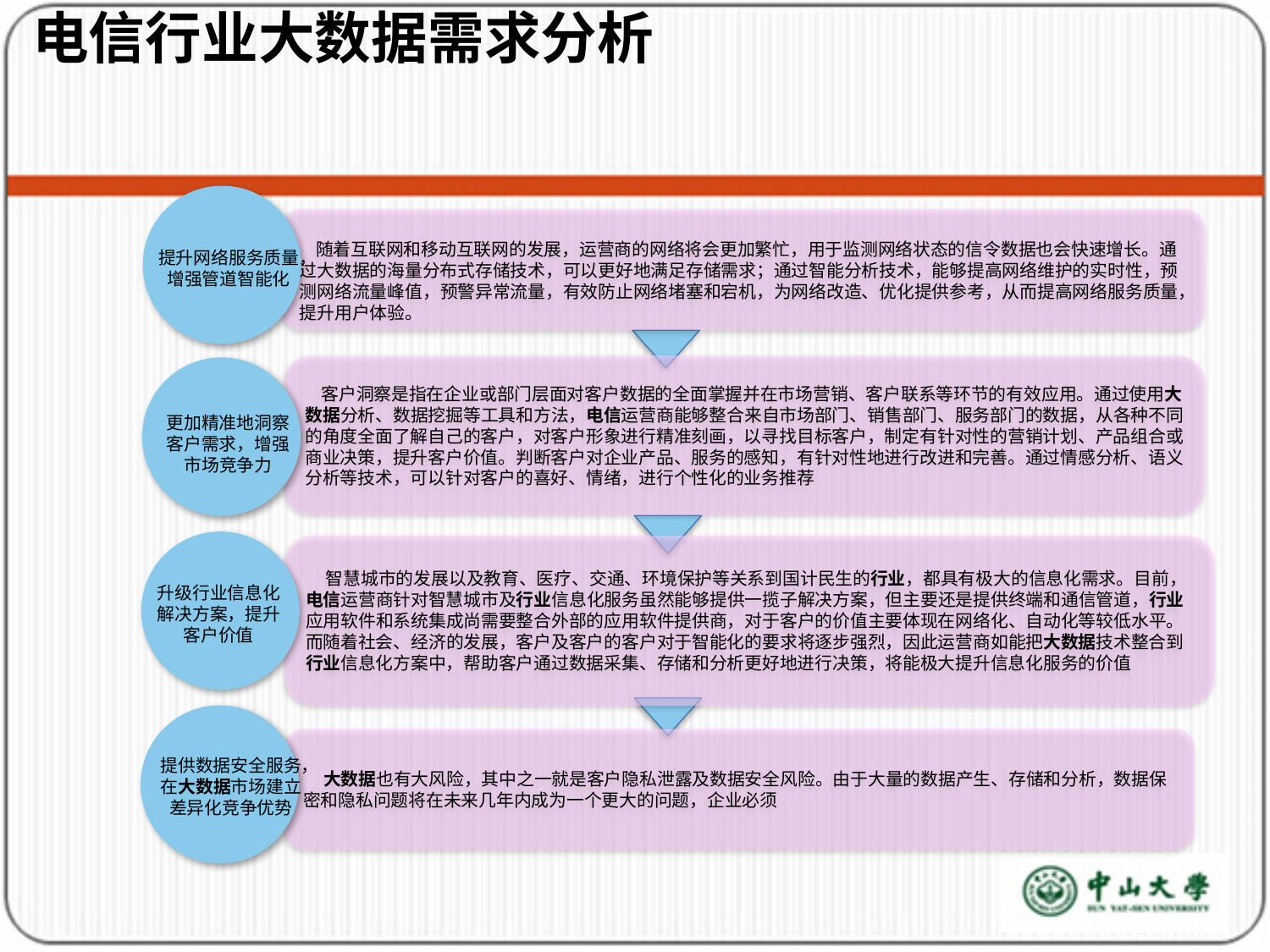

电信行业大数据需求分析

   随着互联网和移动互联网的发展，运营商的网络将会更加繁忙，用于监测网络状态的信令数据也会快速增长。通过大数据的海量分布式存储技术，可以更好地满足存储需求；通过智能分析技术，能够提高网络维护的实时性，预测网络流量峰值，预警异常流量，有效防止网络堵塞和宕机，为网络改造、优化提供参考，从而提高网络服务质量，提升用户体验。
提升网络服务质量，增强管道智能化

   客户洞察是指在企业或部门层面对客户数据的全面掌握并在市场营销、客户联系等环节的有效应用。通过使用大数据分析、数据挖掘等工具和方法，电信运营商能够整合来自市场部门、销售部门、服务部门的数据，从各种不同的角度全面了解自己的客户，对客户形象进行精准刻画，以寻找目标客户，制定有针对性的营销计划、产品组合或商业决策，提升客户价值。判断客户对企业产品、服务的感知，有针对性地进行改进和完善。通过情感分析、语义分析等技术，可以针对客户的喜好、情绪，进行个性化的业务推荐

更加精准地洞察
客户需求，增强
市场竞争力

    智慧城市的发展以及教育、医疗、交通、环境保护等关系到国计民生的行业，都具有极大的信息化需求。目前，电信运营商针对智慧城市及行业信息化服务虽然能够提供一揽子解决方案，但主要还是提供终端和通信管道，行业应用软件和系统集成尚需要整合外部的应用软件提供商，对于客户的价值主要体现在网络化、自动化等较低水平。而随着社会、经济的发展，客户及客户的客户对于智能化的要求将逐步强烈，因此运营商如能把大数据技术整合到行业信息化方案中，帮助客户通过数据采集、存储和分析更好地进行决策，将能极大提升信息化服务的价值
升级行业信息化
解决方案，提升
客户价值

    大数据也有大风险，其中之一就是客户隐私泄露及数据安全风险。由于大量的数据产生、存储和分析，数据保密和隐私问题将在未来几年内成为一个更大的问题，企业必须
提供数据安全服务，在大数据市场建立差异化竞争优势